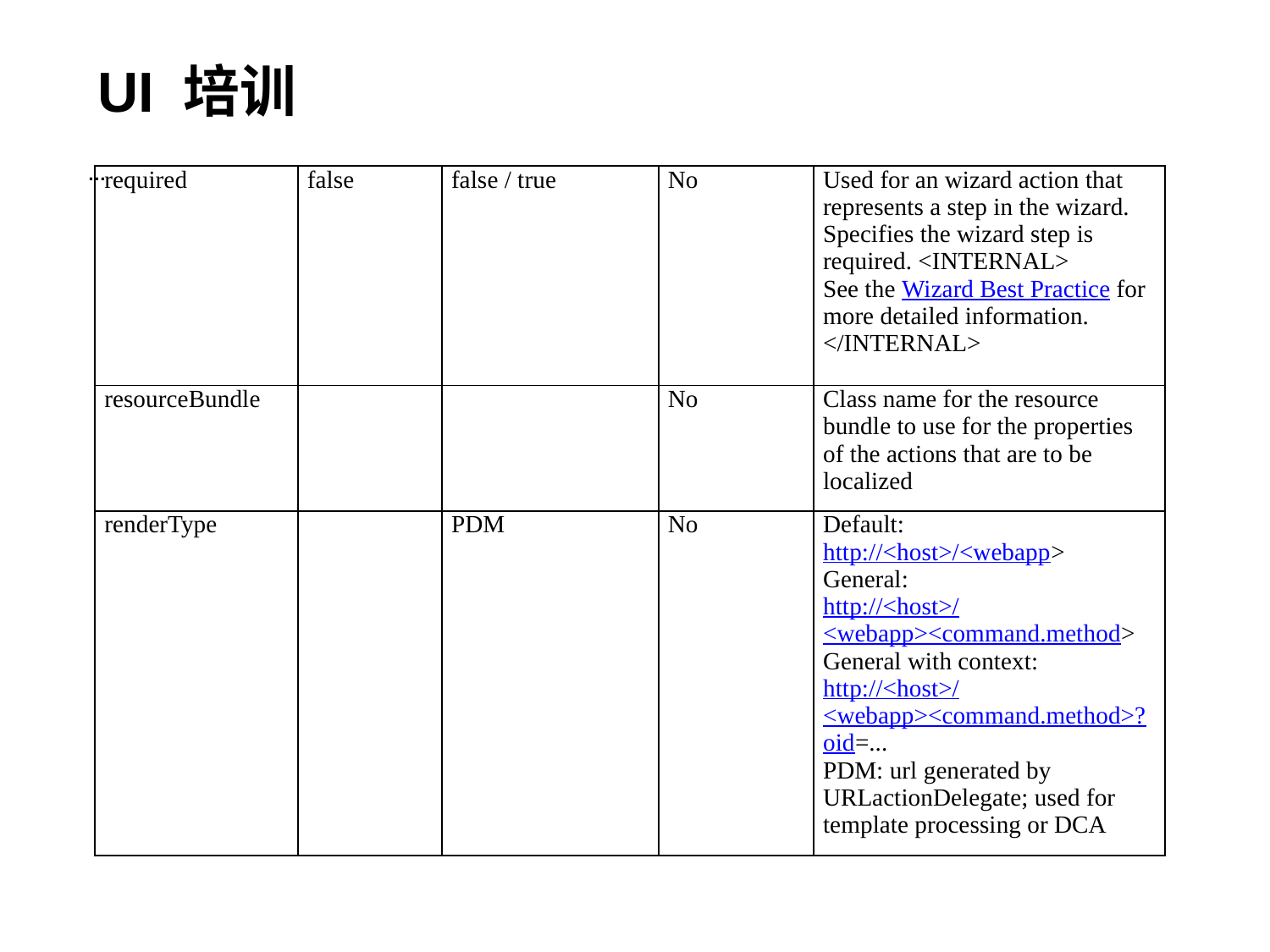

# UI 培训
…

| required | false | false / true | No | Used for an wizard action that represents a step in the wizard. Specifies the wizard step is required. <INTERNAL> See the Wizard Best Practice for more detailed information. </INTERNAL> |
| --- | --- | --- | --- | --- |
| resourceBundle |  |  | No | Class name for the resource bundle to use for the properties of the actions that are to be localized |
| renderType |  | PDM | No | Default: http://<host>/<webapp> General: http://<host>/<webapp><command.method> General with context: http://<host>/<webapp><command.method>?oid=... PDM: url generated by URLactionDelegate; used for template processing or DCA |